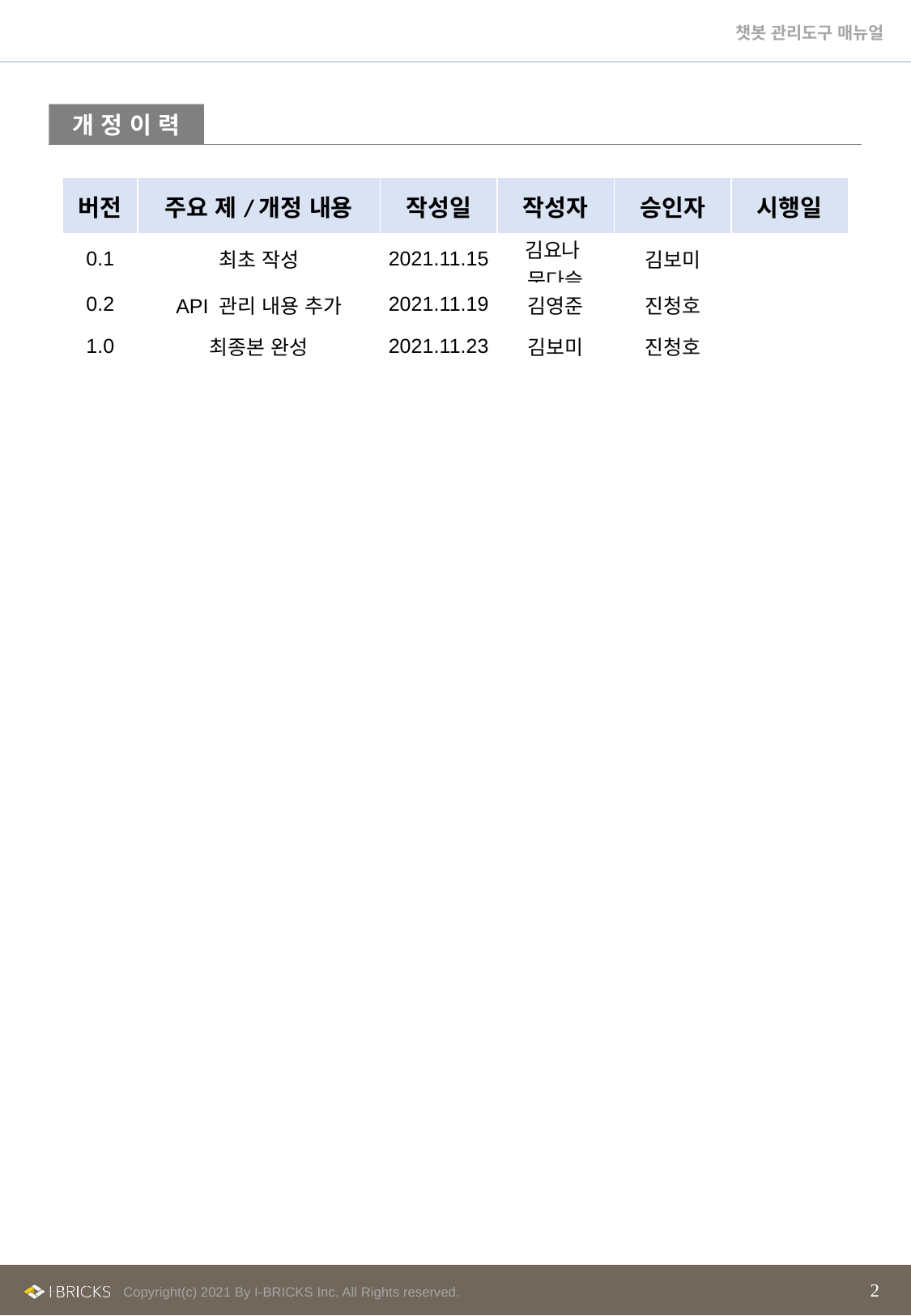

개 정 이 력
| 버전 | 주요 제/개정 내용 | 작성일 | 작성자 | 승인자 | 시행일 |
| --- | --- | --- | --- | --- | --- |
| 0.1 | 최초 작성 | 2021.11.15 | 김요나 문다슬 | 김보미 |  |
| 0.2 | API 관리 내용 추가 | 2021.11.19 | 김영준 | 진청호 |  |
| 1.0 | 최종본 완성 | 2021.11.23 | 김보미 | 진청호 |  |
|  |  |  |  |  |  |
|  |  |  |  |  |  |
|  |  |  |  |  |  |
|  |  |  |  |  |  |
|  |  |  |  |  |  |
|  |  |  |  |  |  |
|  |  |  |  |  |  |
|  |  |  |  |  |  |
|  |  |  |  |  |  |
|  |  |  |  |  |  |
|  |  |  |  |  |  |
|  |  |  |  |  |  |
|  |  |  |  |  |  |
|  |  |  |  |  |  |
|  |  |  |  |  |  |
|  |  |  |  |  |  |
|  |  |  |  |  |  |
|  |  |  |  |  |  |
|  |  |  |  |  |  |
|  |  |  |  |  |  |
2